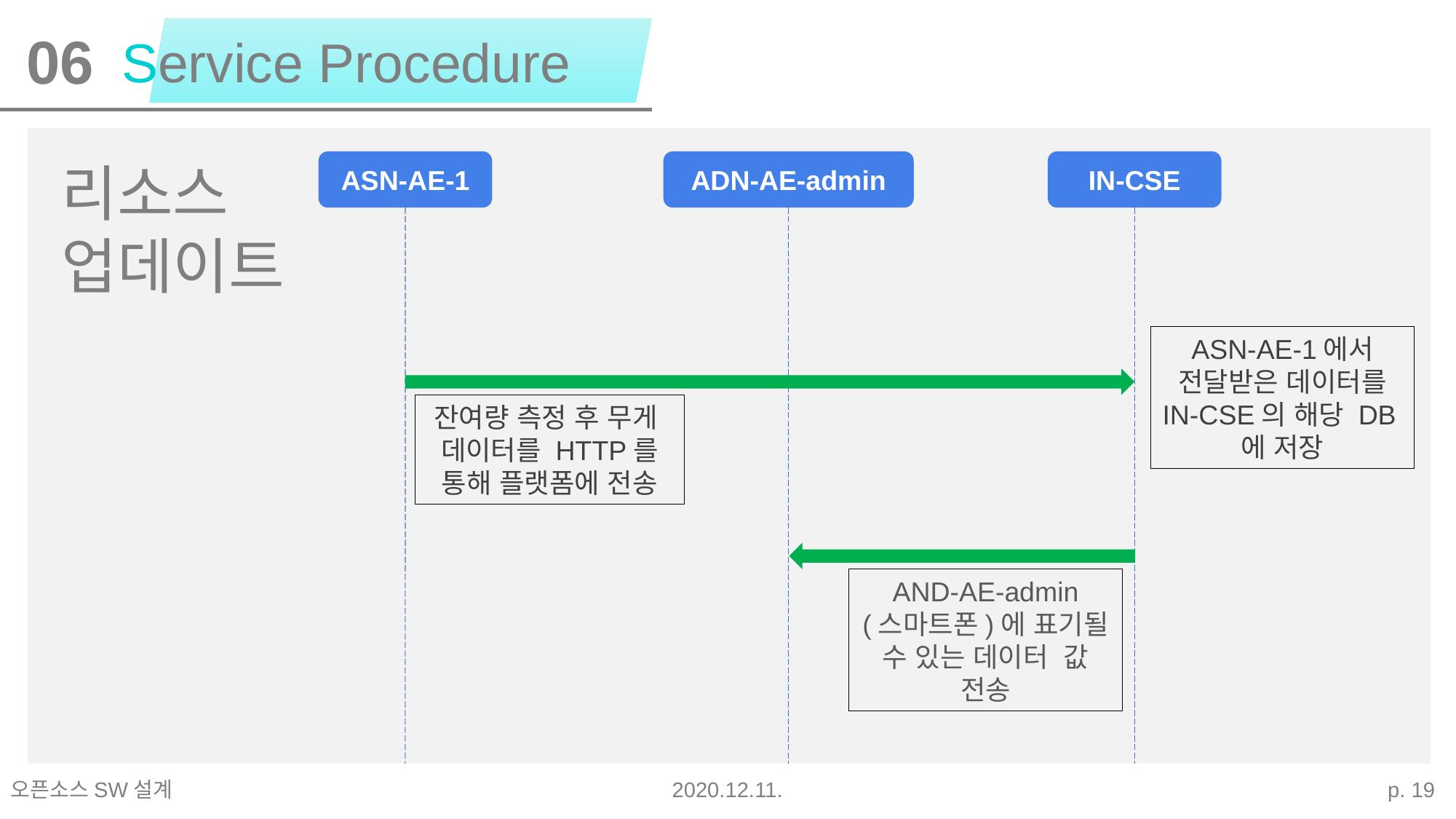

Service Procedure
06

리소스
업데이트
ADN-AE-admin
ASN-AE-1
IN-CSE
ASN-AE-1에서 전달받은 데이터를 IN-CSE의 해당 DB에 저장

잔여량 측정 후 무게
데이터를 HTTP를 통해 플랫폼에 전송

AND-AE-admin
(스마트폰)에 표기될 수 있는 데이터  값 전송
오픈소스SW설계
2020.12.11.
p. 19